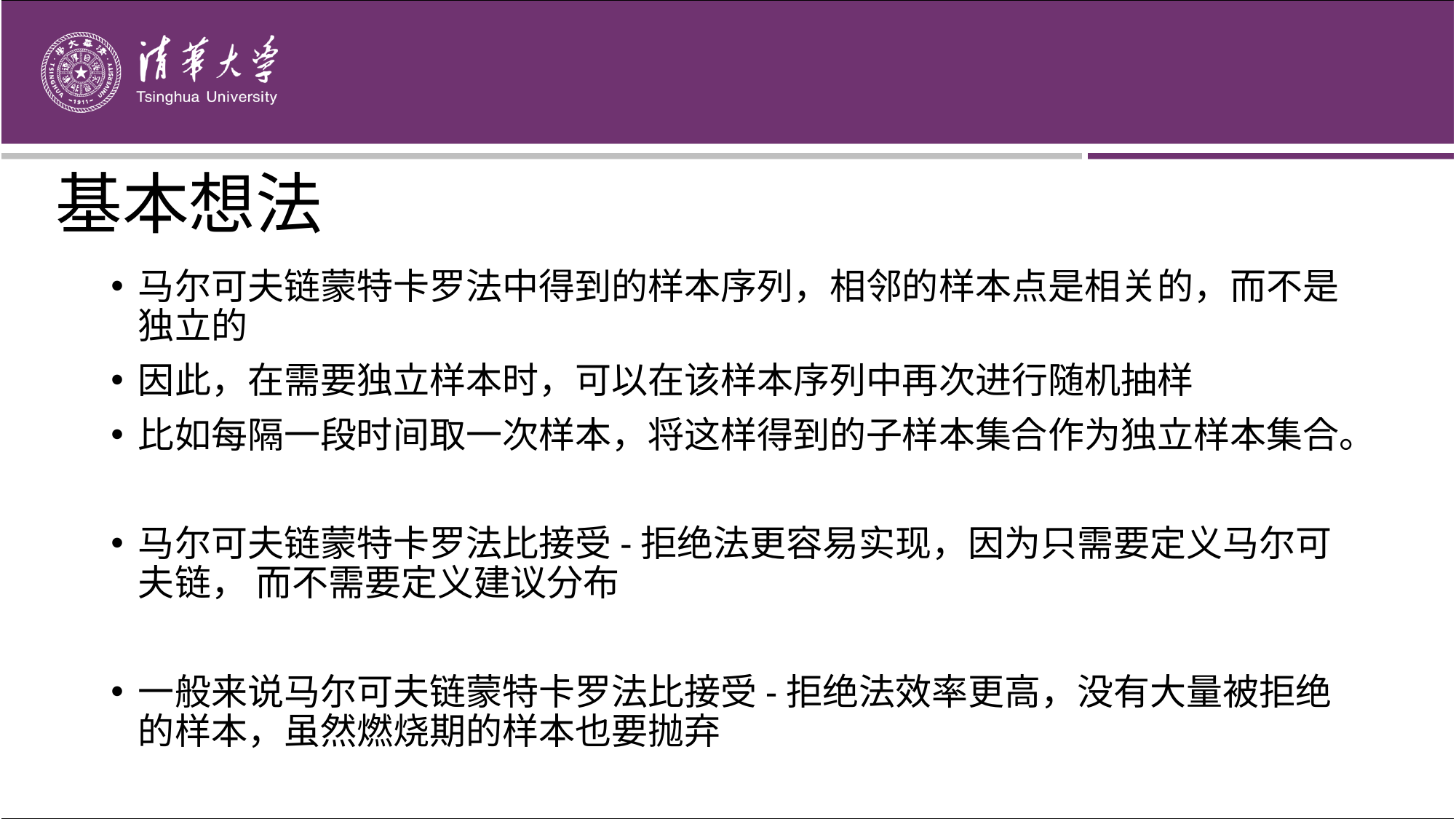

# 基本想法
马尔可夫链蒙特卡罗法中得到的样本序列，相邻的样本点是相关的，而不是独立的
因此，在需要独立样本时，可以在该样本序列中再次进行随机抽样
比如每隔一段时间取一次样本，将这样得到的子样本集合作为独立样本集合。

马尔可夫链蒙特卡罗法比接受-拒绝法更容易实现，因为只需要定义马尔可夫链， 而不需要定义建议分布

一般来说马尔可夫链蒙特卡罗法比接受-拒绝法效率更高，没有大量被拒绝的样本，虽然燃烧期的样本也要抛弃